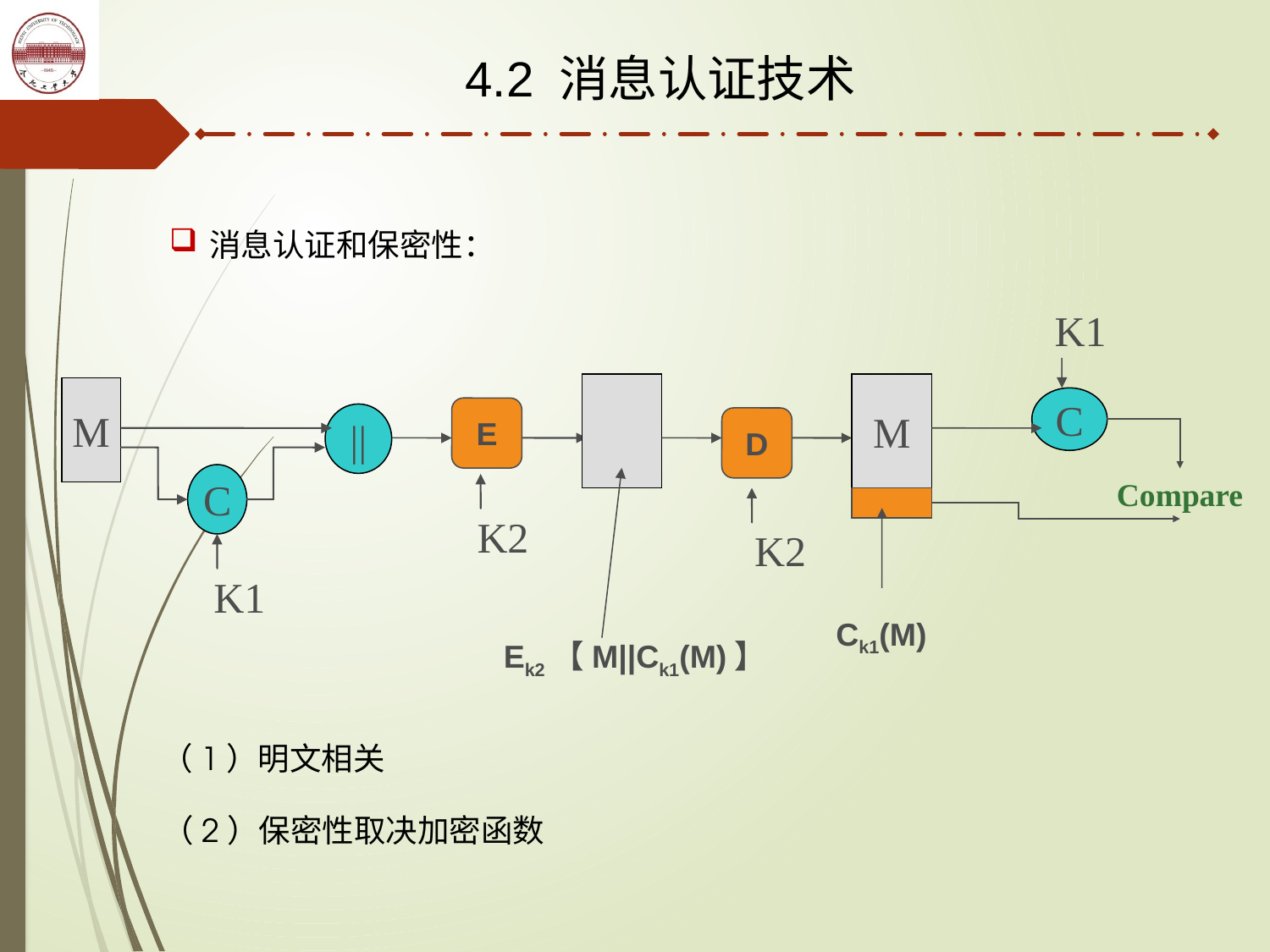

4.2 消息认证技术
消息认证和保密性：
K1

M
M
C
E
||
D

C

Compare

K2

K2

K1
Ck1(M)
Ek2【M||Ck1(M)】
（1）明文相关
（2）保密性取决加密函数